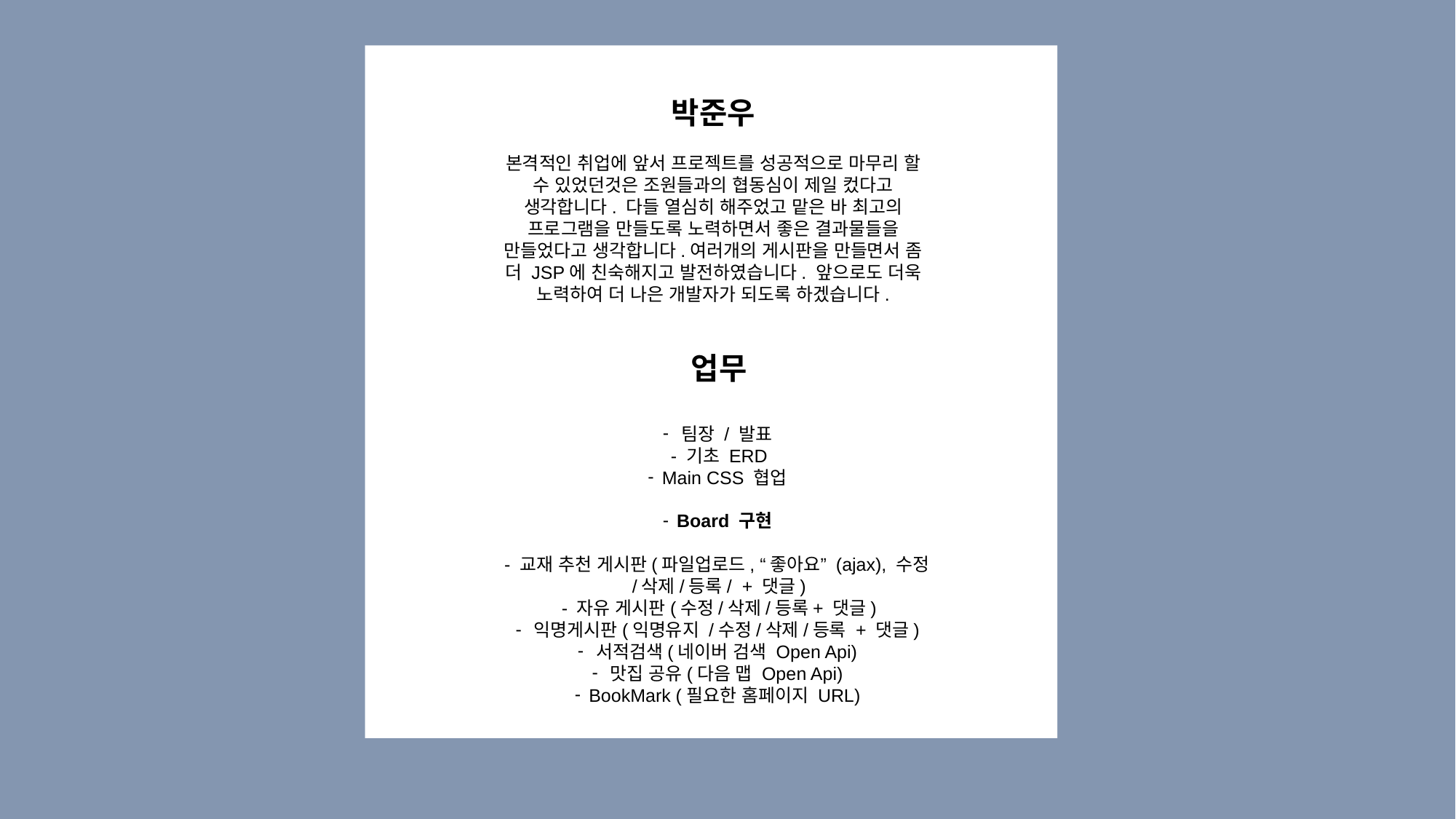

박준우

본격적인 취업에 앞서 프로젝트를 성공적으로 마무리 할 수 있었던것은 조원들과의 협동심이 제일 컸다고 생각합니다. 다들 열심히 해주었고 맡은 바 최고의 프로그램을 만들도록 노력하면서 좋은 결과물들을 만들었다고 생각합니다.여러개의 게시판을 만들면서 좀 더 JSP에 친숙해지고 발전하였습니다. 앞으로도 더욱 노력하여 더 나은 개발자가 되도록 하겠습니다.
업무

 팀장 / 발표
- 기초 ERD
 Main CSS 협업

 Board 구현

- 교재 추천 게시판(파일업로드, “좋아요” (ajax), 수정/삭제/등록/  + 댓글)
- 자유 게시판(수정/삭제/등록+ 댓글)
 익명게시판(익명유지 /수정/삭제/등록 + 댓글)
 서적검색(네이버 검색 Open Api)
 맛집 공유(다음 맵 Open Api)
 BookMark (필요한 홈페이지 URL)